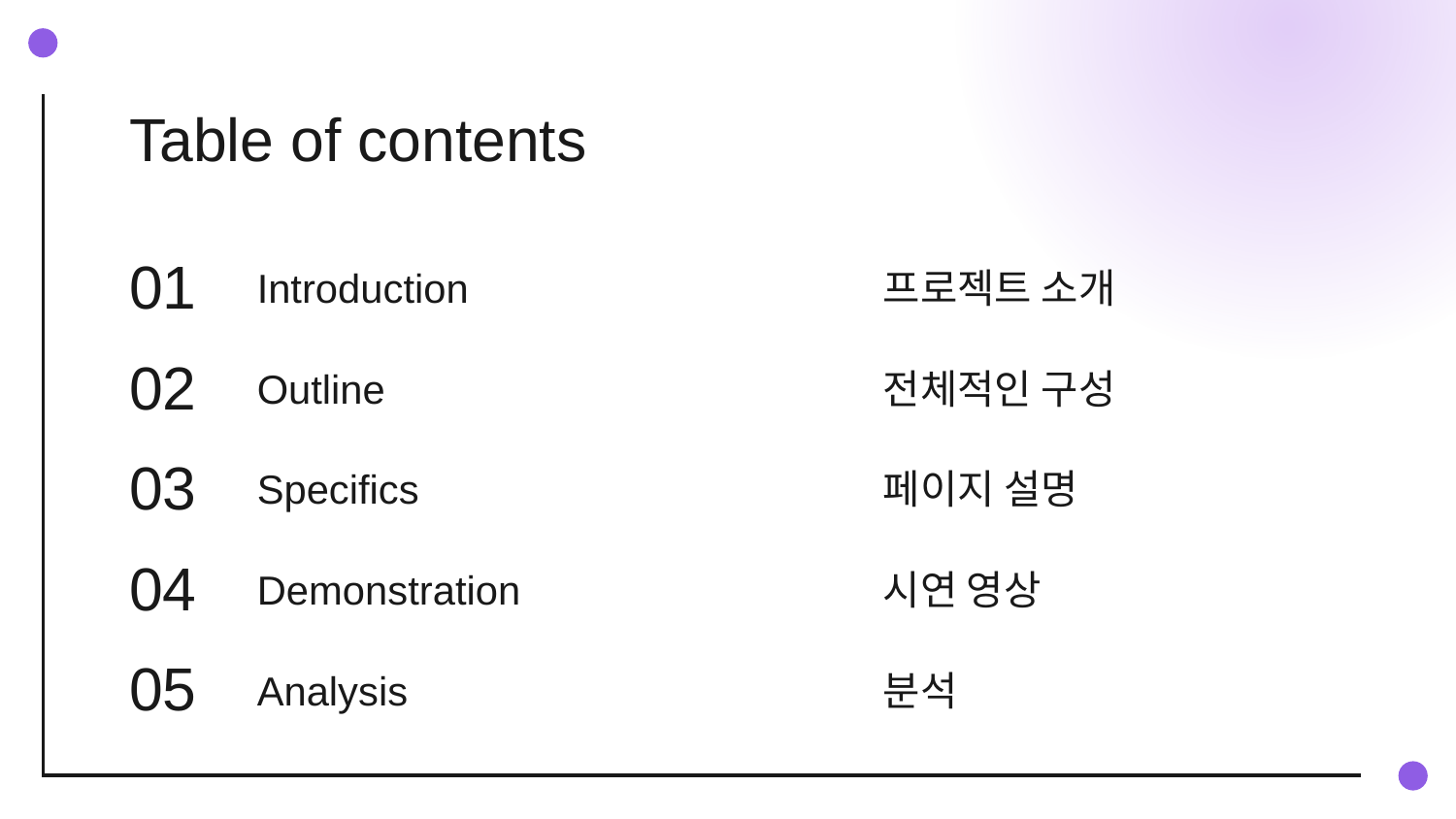

# Table of contents
프로젝트 소개
01
Introduction
전체적인 구성
Outline
02
페이지 설명
03
Specifics
시연 영상
04
Demonstration
분석
05
Analysis